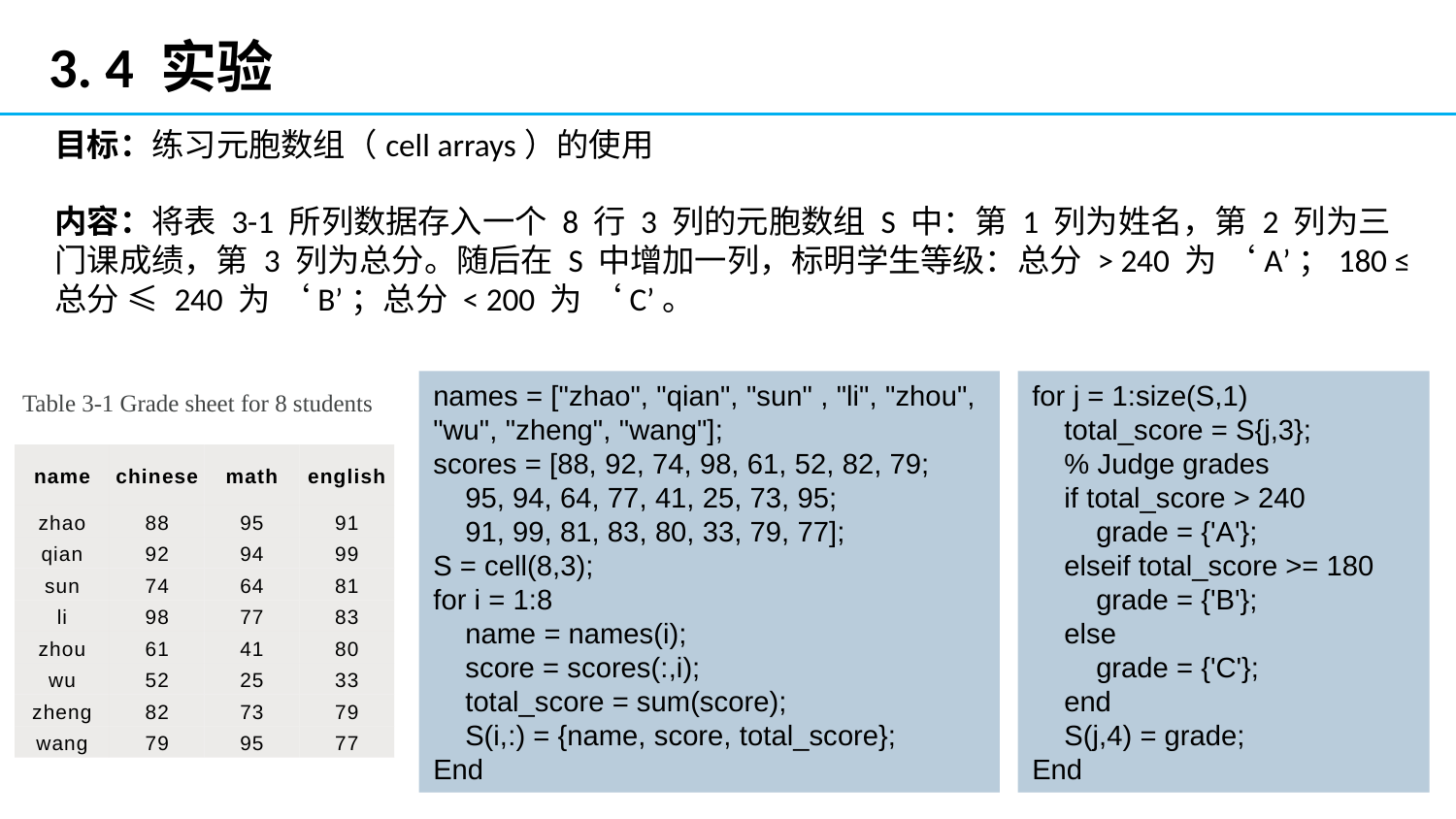

# 3. 4 实验
目标：练习元胞数组（cell arrays）的使用
内容：将表 3-1 所列数据存入一个 8 行 3 列的元胞数组 S 中：第 1 列为姓名，第 2 列为三门课成绩，第 3 列为总分。随后在 S 中增加一列，标明学生等级：总分 > 240 为 ‘A’；180 ≤ 总分 ≤ 240 为 ‘B’；总分 < 200 为 ‘C’。
names = ["zhao", "qian", "sun" , "li", "zhou", "wu", "zheng", "wang"];
scores = [88, 92, 74, 98, 61, 52, 82, 79;
    95, 94, 64, 77, 41, 25, 73, 95;
    91, 99, 81, 83, 80, 33, 79, 77];
S = cell(8,3);
for i = 1:8
    name = names(i);
    score = scores(:,i);
    total_score = sum(score);
    S(i,:) = {name, score, total_score};
End
for j = 1:size(S,1)
    total_score = S{j,3};
    % Judge grades
    if total_score > 240
        grade = {'A'};
    elseif total_score >= 180
        grade = {'B'};
    else
        grade = {'C'};
    end
    S(j,4) = grade;
End
Table 3-1 Grade sheet for 8 students
| name | chinese | math | english |
| --- | --- | --- | --- |
| zhao | 88 | 95 | 91 |
| qian | 92 | 94 | 99 |
| sun | 74 | 64 | 81 |
| li | 98 | 77 | 83 |
| zhou | 61 | 41 | 80 |
| wu | 52 | 25 | 33 |
| zheng | 82 | 73 | 79 |
| wang | 79 | 95 | 77 |